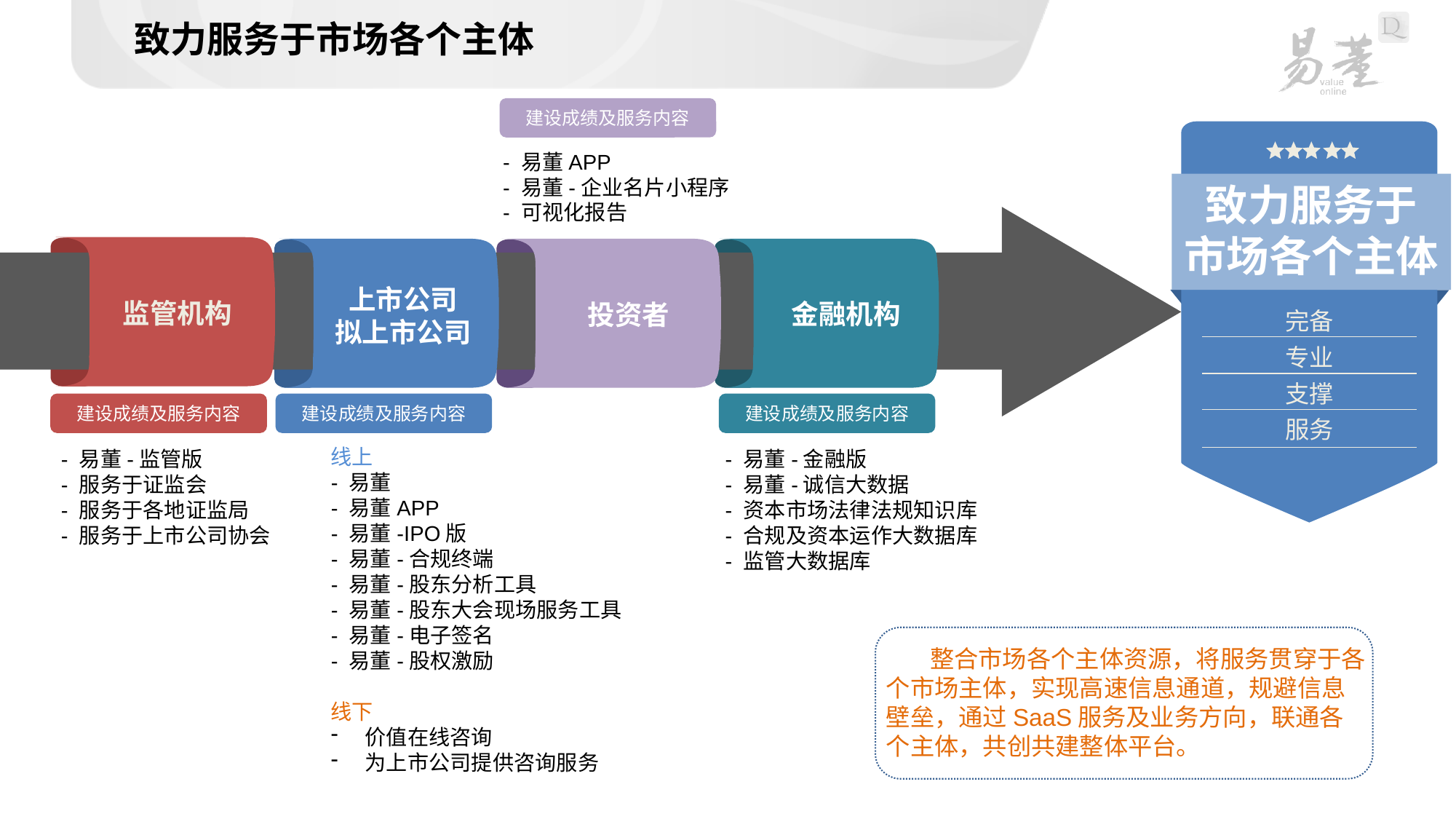

致力服务于市场各个主体
建设成绩及服务内容

- 易董APP
- 易董-企业名片小程序
- 可视化报告
致力服务于
市场各个主体

上市公司
拟上市公司
监管机构
金融机构
投资者

完备
专业
支撑
建设成绩及服务内容
建设成绩及服务内容
建设成绩及服务内容
服务
线上
- 易董
- 易董APP
- 易董-IPO版
- 易董-合规终端
- 易董-股东分析工具
- 易董-股东大会现场服务工具
- 易董-电子签名
- 易董-股权激励

线下
价值在线咨询
为上市公司提供咨询服务
- 易董-监管版
- 服务于证监会
- 服务于各地证监局
- 服务于上市公司协会

- 易董-金融版
- 易董-诚信大数据
- 资本市场法律法规知识库
- 合规及资本运作大数据库
- 监管大数据库

       整合市场各个主体资源，将服务贯穿于各个市场主体，实现高速信息通道，规避信息壁垒，通过SaaS服务及业务方向，联通各个主体，共创共建整体平台。